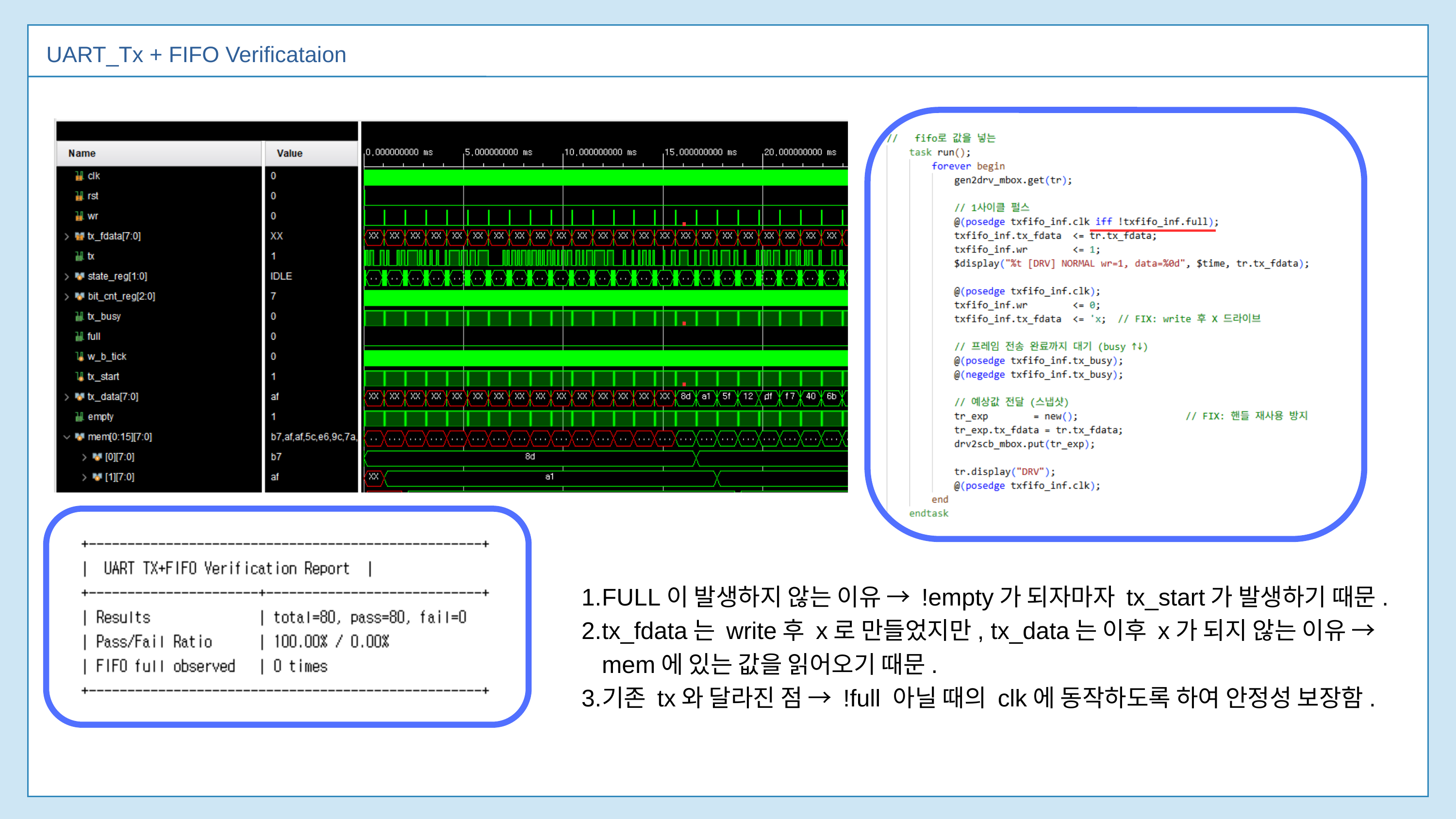

UART_Tx + FIFO Verificataion

FULL이 발생하지 않는 이유 → !empty가 되자마자 tx_start가 발생하기 때문.
tx_fdata는 write후 x로 만들었지만, tx_data는 이후 x가 되지 않는 이유 → mem에 있는 값을 읽어오기 때문.
기존 tx와 달라진 점 → !full 아닐 때의 clk에 동작하도록 하여 안정성 보장함.